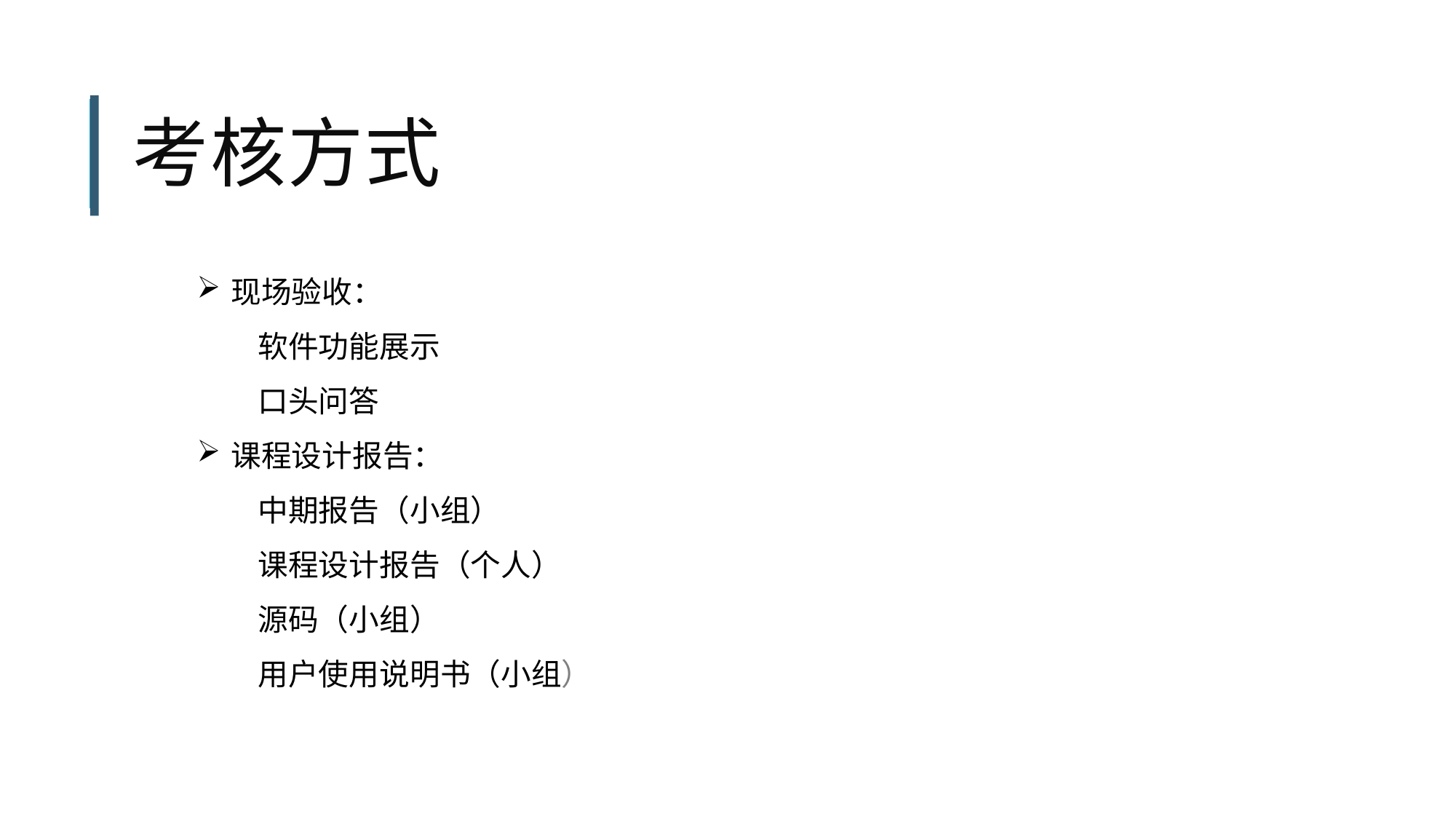

# 考核方式

现场验收：
    软件功能展示
    口头问答
课程设计报告：
    中期报告（小组）
    课程设计报告（个人）
    源码（小组）
    用户使用说明书（小组）